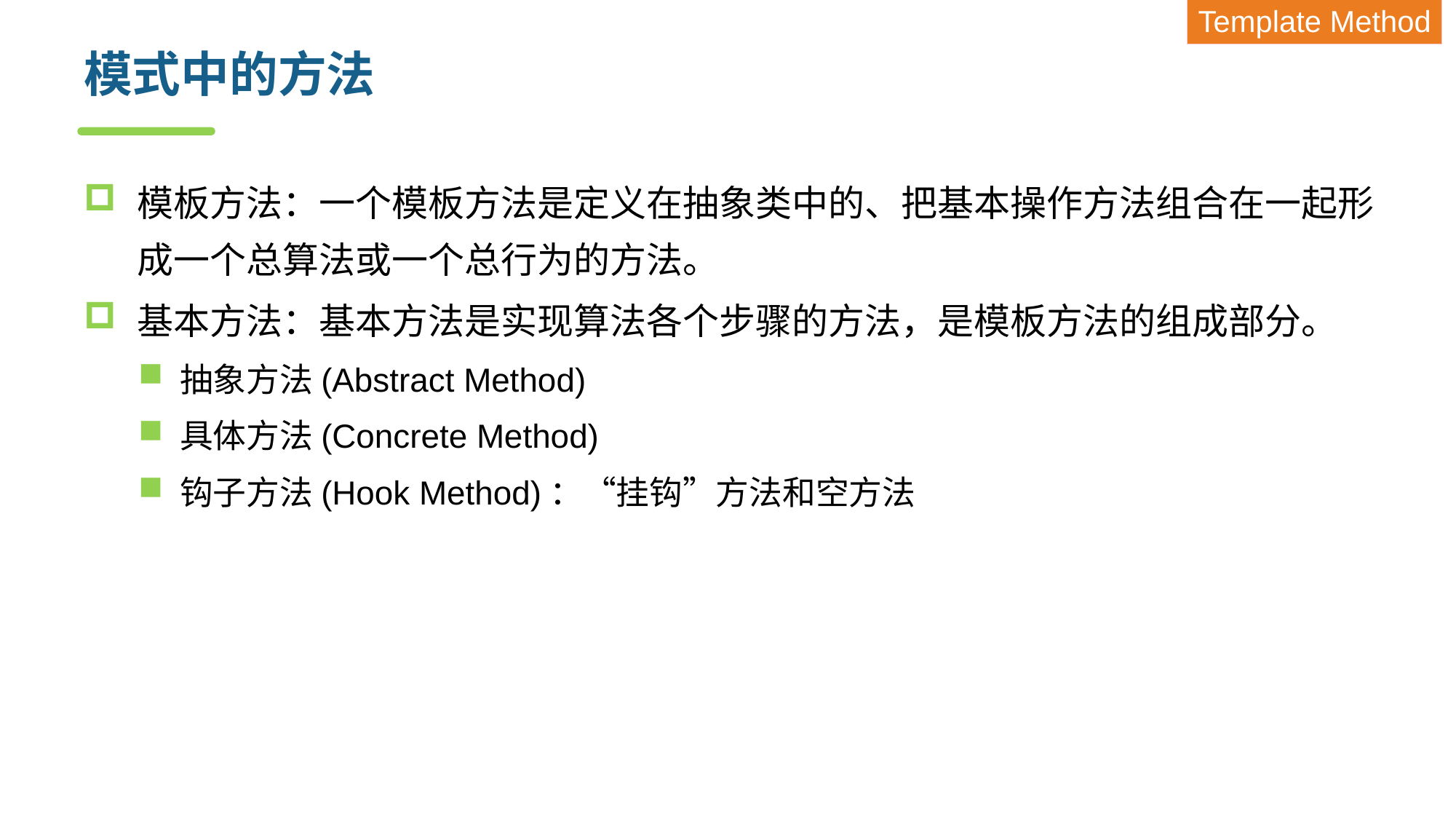

Template Method
# 模式中的方法
模板方法：一个模板方法是定义在抽象类中的、把基本操作方法组合在一起形成一个总算法或一个总行为的方法。
基本方法：基本方法是实现算法各个步骤的方法，是模板方法的组成部分。
抽象方法(Abstract Method)
具体方法(Concrete Method)
钩子方法(Hook Method)：“挂钩”方法和空方法
169